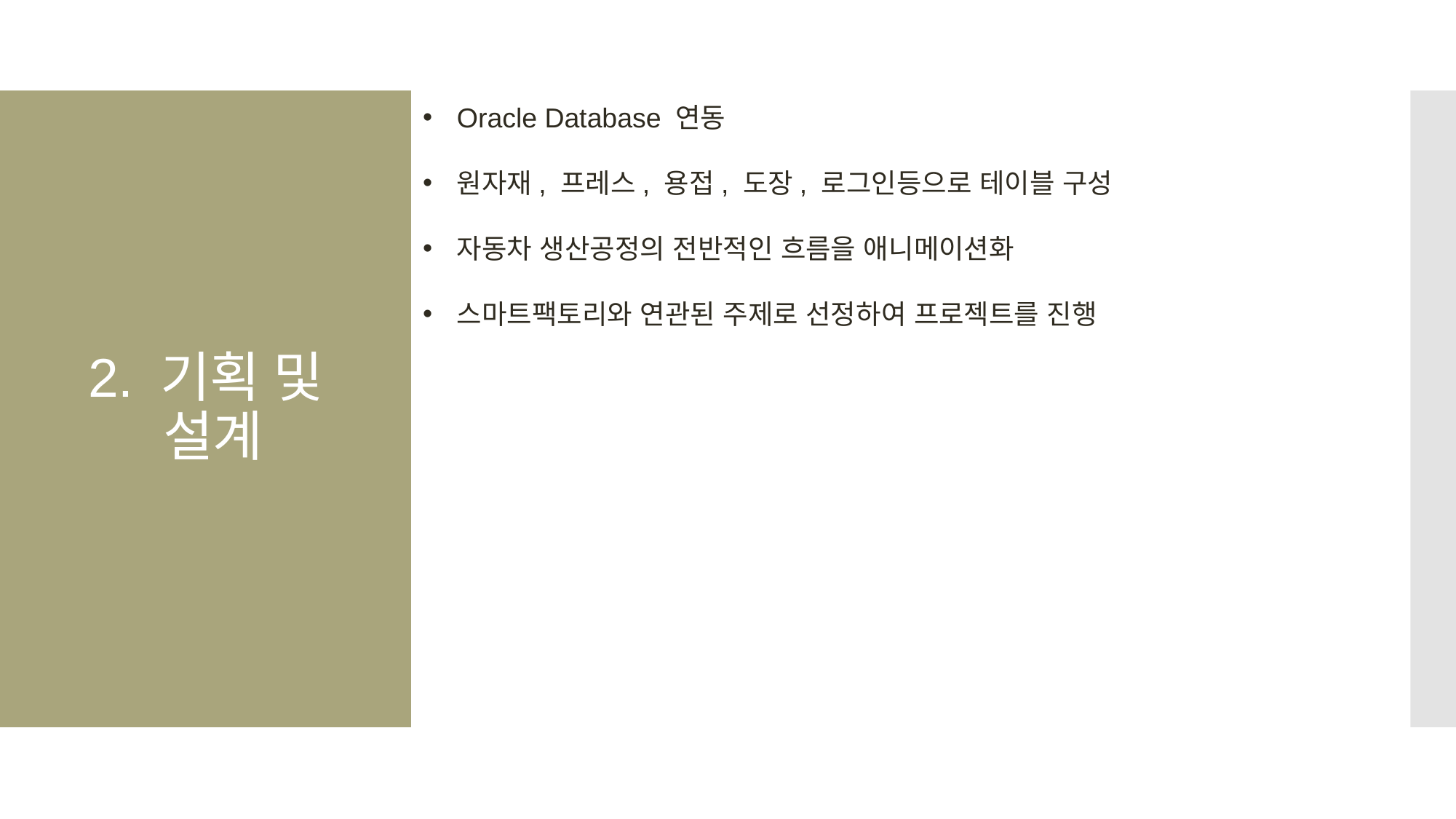

Oracle Database 연동

원자재, 프레스, 용접, 도장, 로그인등으로 테이블 구성

자동차 생산공정의 전반적인 흐름을 애니메이션화

스마트팩토리와 연관된 주제로 선정하여 프로젝트를 진행

# 2. 기획 및 설계